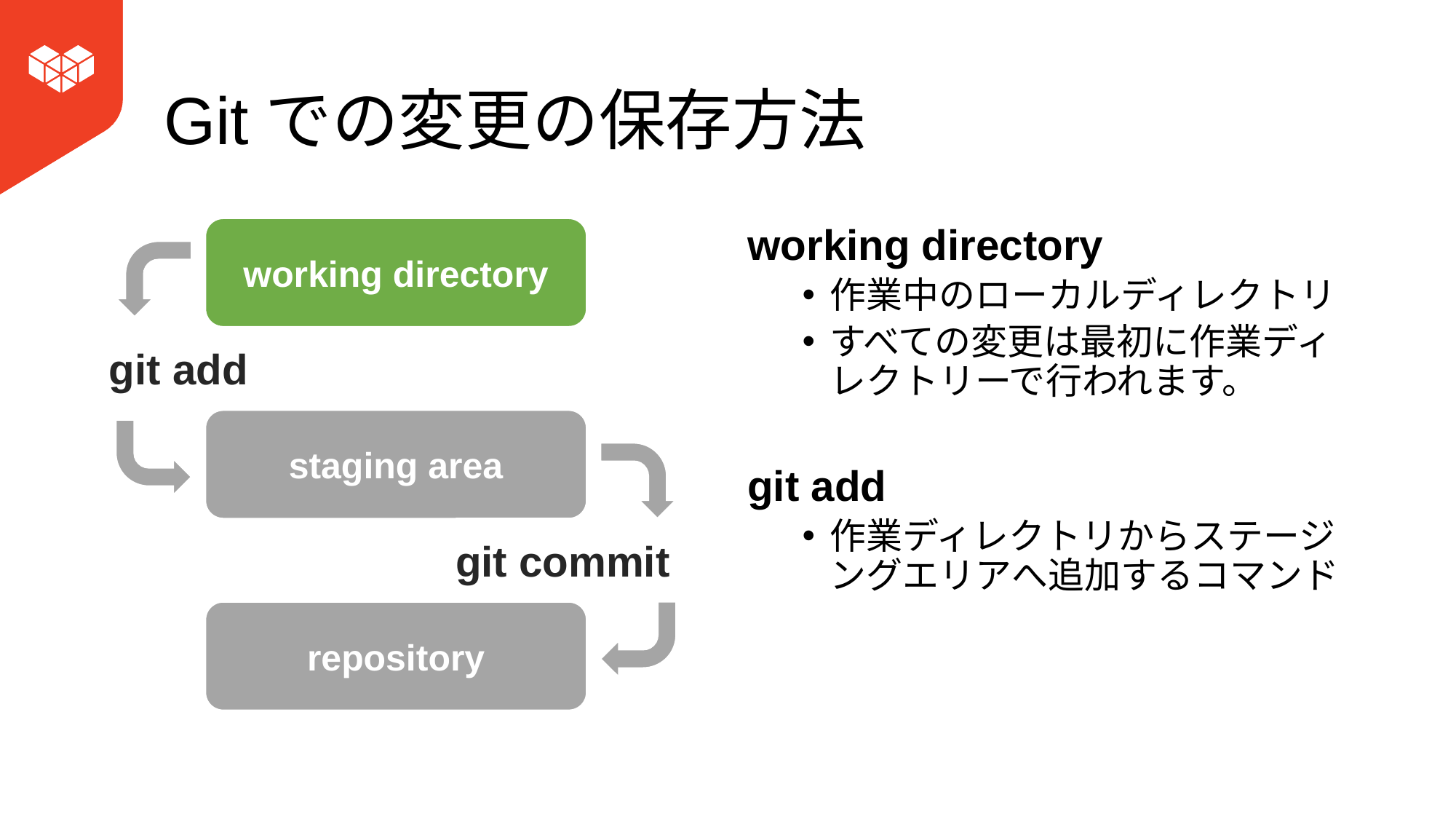

# Gitでの変更の保存方法
working directory

git add
staging area

git commit
repository

working directory
作業中のローカルディレクトリ
すべての変更は最初に作業ディレクトリーで行われます。

git add
作業ディレクトリからステージングエリアへ追加するコマンド